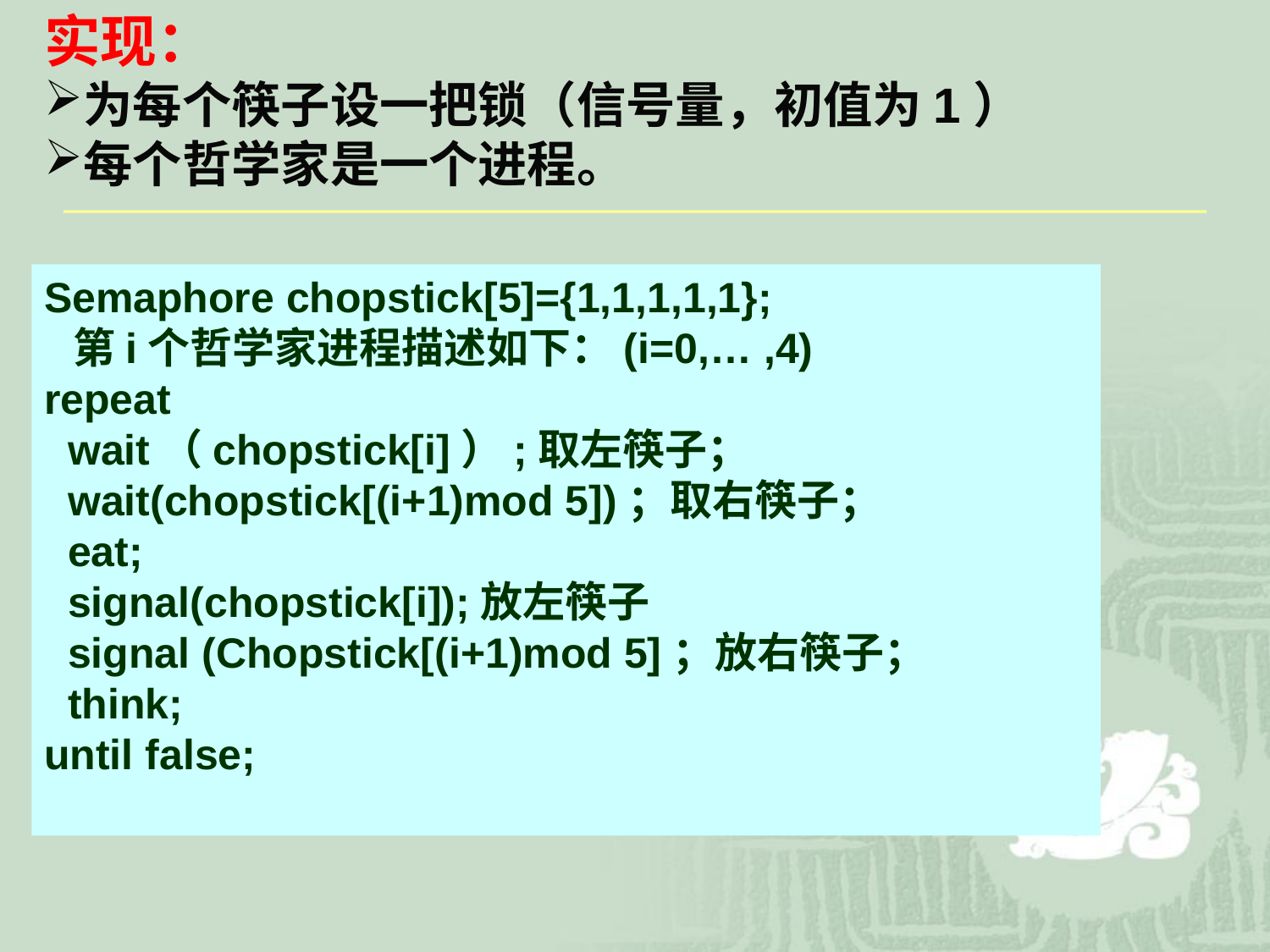

实现：
为每个筷子设一把锁（信号量，初值为1）
每个哲学家是一个进程。
Semaphore chopstick[5]={1,1,1,1,1};
  第i个哲学家进程描述如下：(i=0,… ,4)
repeat
  wait（chopstick[i]）;取左筷子；
  wait(chopstick[(i+1)mod 5])；取右筷子；
  eat;
  signal(chopstick[i]);放左筷子
  signal (Chopstick[(i+1)mod 5]；放右筷子；
  think;
until false;